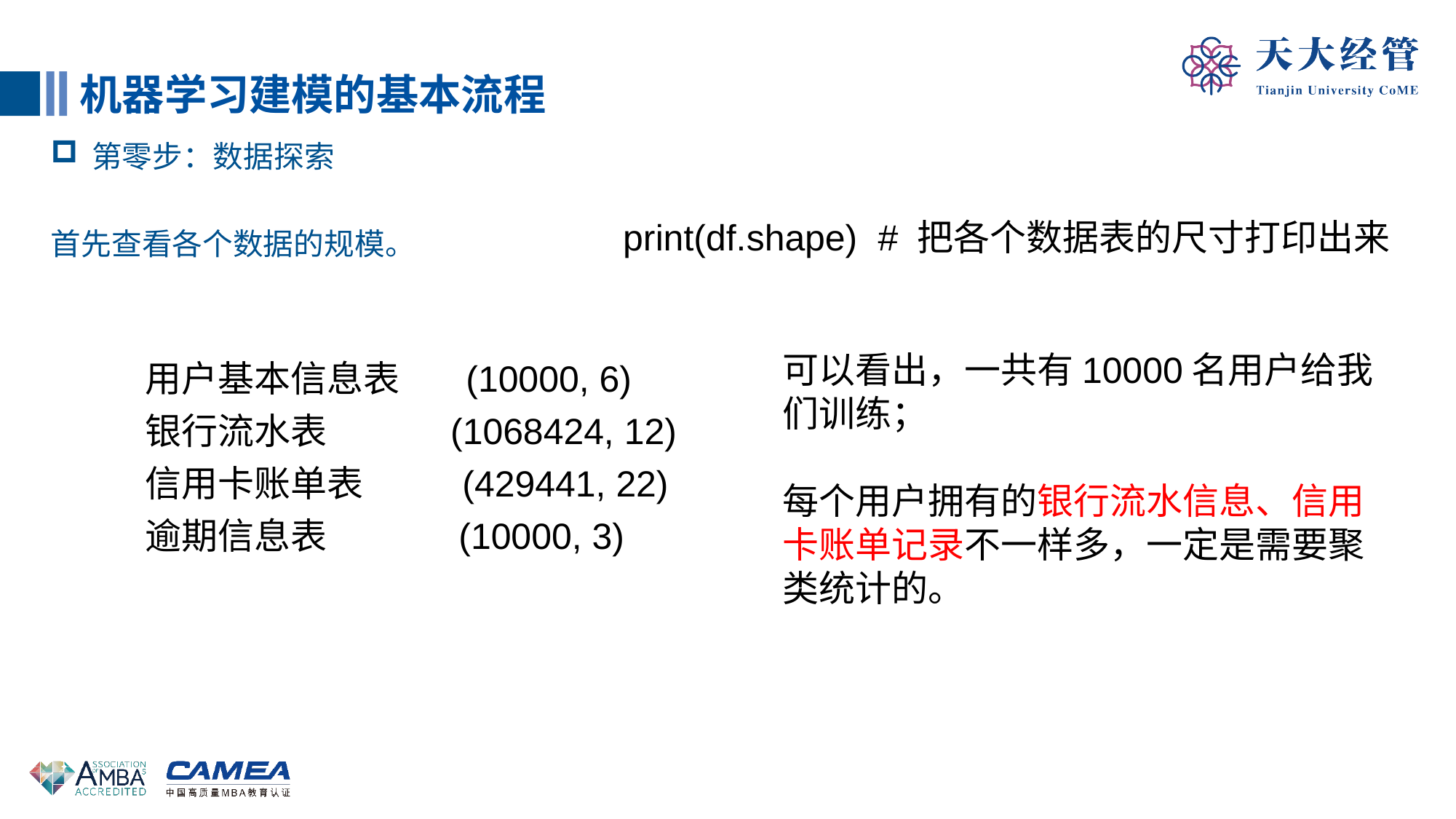

机器学习建模的基本流程

第零步：数据探索

首先查看各个数据的规模。
print(df.shape)  # 把各个数据表的尺寸打印出来
用户基本信息表       (10000, 6)
银行流水表              (1068424, 12)
信用卡账单表           (429441, 22)
逾期信息表               (10000, 3)
可以看出，一共有10000名用户给我们训练；

每个用户拥有的银行流水信息、信用卡账单记录不一样多，一定是需要聚类统计的。